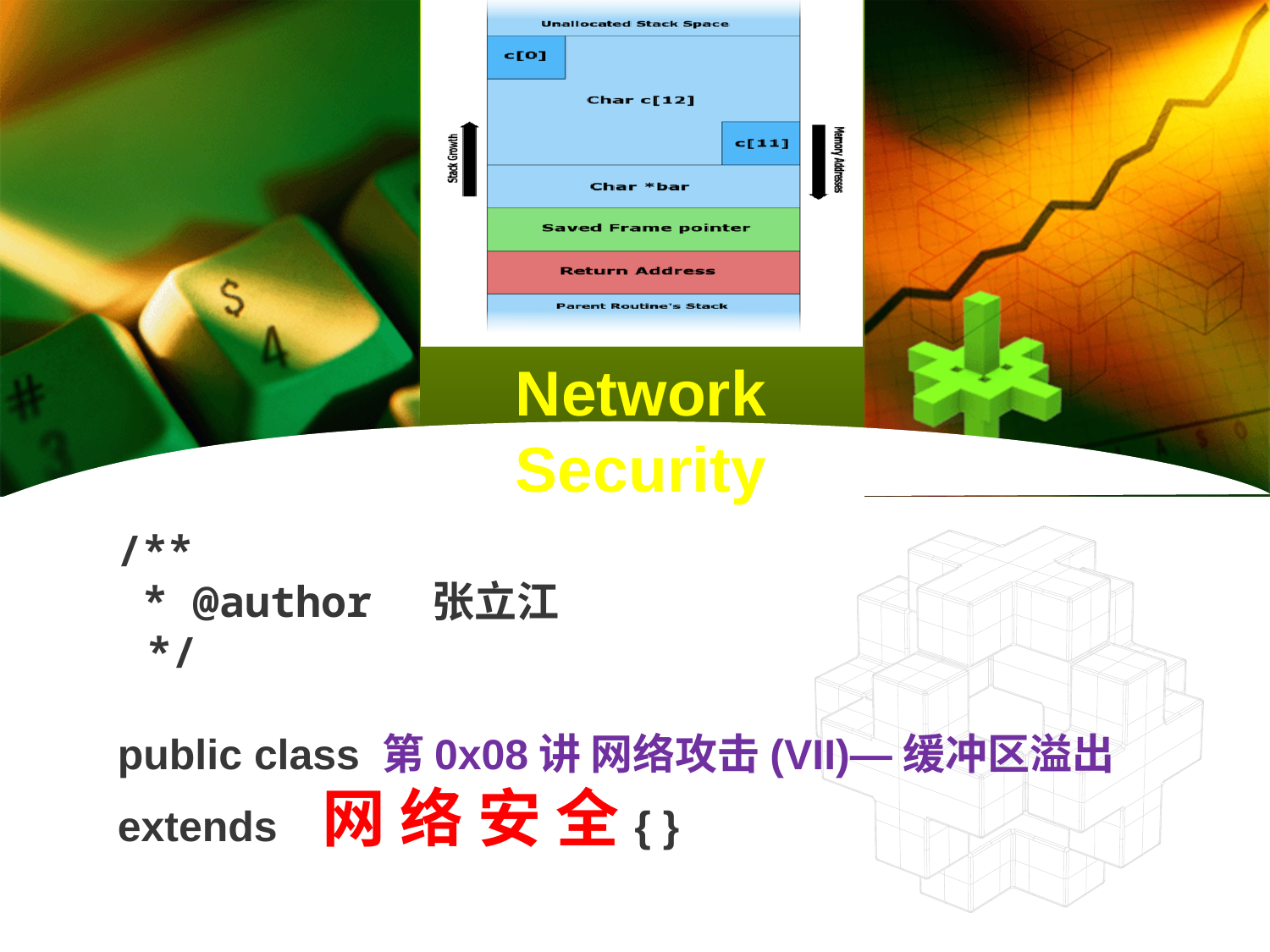

/**
 * @author  张立江
  */

public class 第0x08讲 网络攻击(VII)—缓冲区溢出
extends  网 络 安 全{ }